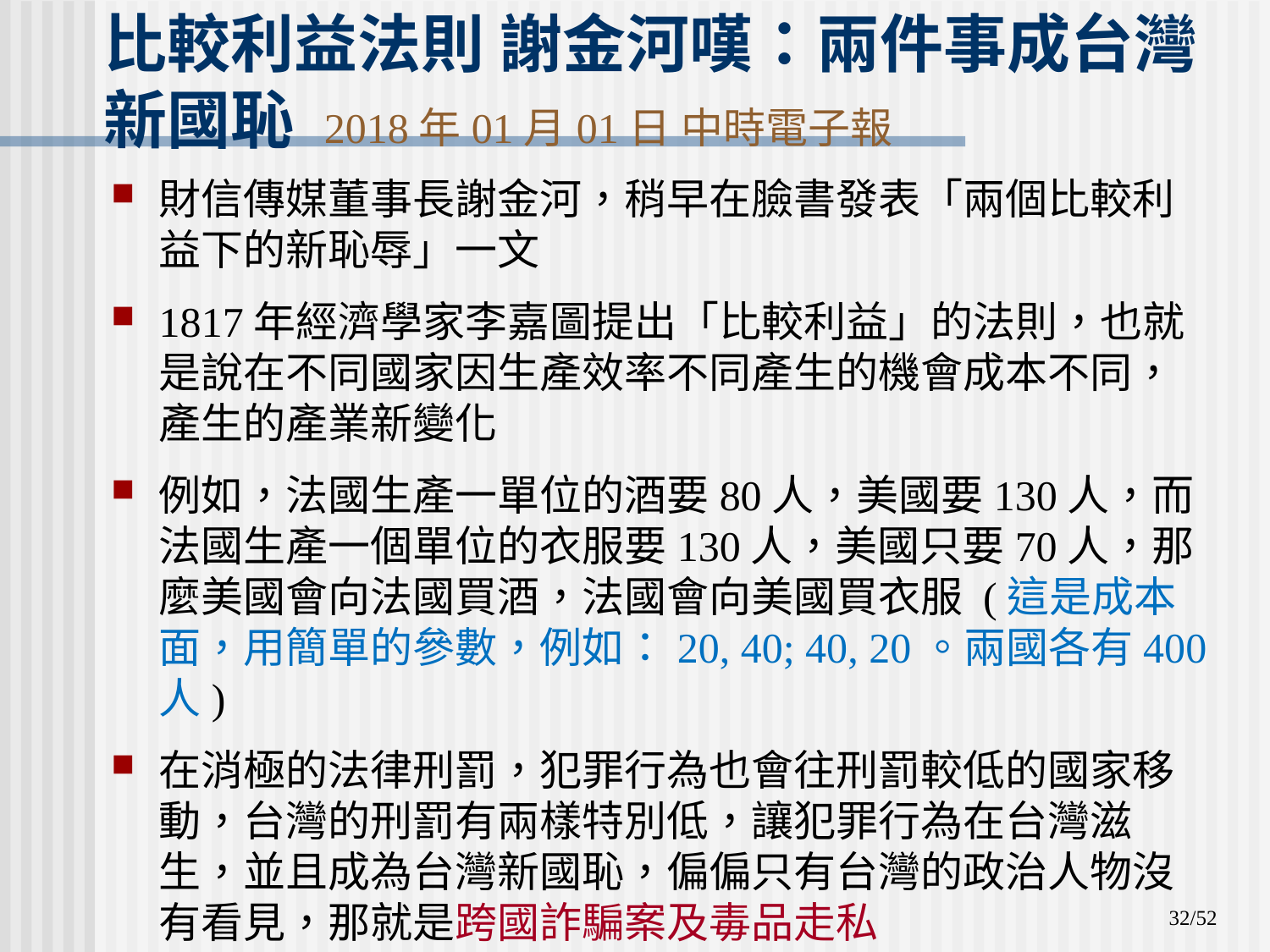

# 比較利益法則 謝金河嘆：兩件事成台灣新國恥 2018年01月01日 中時電子報
財信傳媒董事長謝金河，稍早在臉書發表「兩個比較利益下的新恥辱」一文
1817年經濟學家李嘉圖提出「比較利益」的法則，也就是說在不同國家因生產效率不同產生的機會成本不同，產生的產業新變化
例如，法國生產一單位的酒要80人，美國要130人，而法國生產一個單位的衣服要130人，美國只要70人，那麼美國會向法國買酒，法國會向美國買衣服 (這是成本面，用簡單的參數，例如：20, 40; 40, 20。兩國各有400人)
在消極的法律刑罰，犯罪行為也會往刑罰較低的國家移動，台灣的刑罰有兩樣特別低，讓犯罪行為在台灣滋生，並且成為台灣新國恥，偏偏只有台灣的政治人物沒有看見，那就是跨國詐騙案及毒品走私